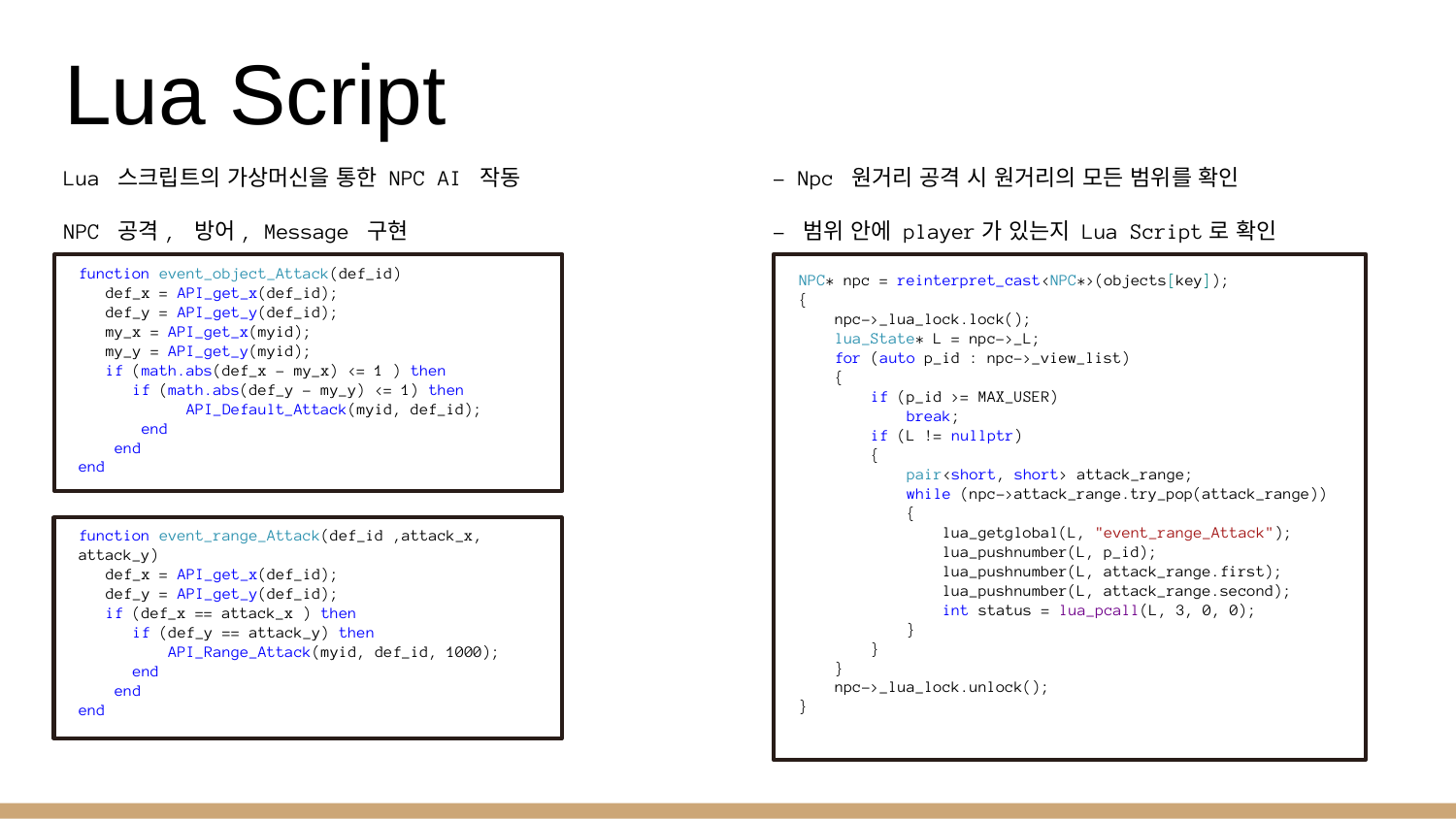

# Lua Script
Lua 스크립트의 가상머신을 통한 NPC AI 작동

NPC 공격, 방어, Message 구현
- Npc 원거리 공격 시 원거리의 모든 범위를 확인

- 범위 안에 player가 있는지 Lua Script로 확인

function event_object_Attack(def_id)
   def_x = API_get_x(def_id);
   def_y = API_get_y(def_id);
   my_x = API_get_x(myid);
   my_y = API_get_y(myid);
   if (math.abs(def_x - my_x) <= 1 ) then
      if (math.abs(def_y - my_y) <= 1) then
            API_Default_Attack(myid, def_id);
       end
    end
end
NPC* npc = reinterpret_cast<NPC*>(objects[key]);
{
    npc->_lua_lock.lock();
    lua_State* L = npc->_L;
    for (auto p_id : npc->_view_list)
    {
        if (p_id >= MAX_USER)
            break;
        if (L != nullptr)
        {
            pair<short, short> attack_range;
            while (npc->attack_range.try_pop(attack_range))
            {
                lua_getglobal(L, "event_range_Attack");
                lua_pushnumber(L, p_id);
                lua_pushnumber(L, attack_range.first);
                lua_pushnumber(L, attack_range.second);
                int status = lua_pcall(L, 3, 0, 0);
            }
        }
    }
    npc->_lua_lock.unlock();
}

function event_range_Attack(def_id ,attack_x, attack_y)
   def_x = API_get_x(def_id);
   def_y = API_get_y(def_id);
   if (def_x == attack_x ) then
      if (def_y == attack_y) then
          API_Range_Attack(myid, def_id, 1000);
      end
    end
end